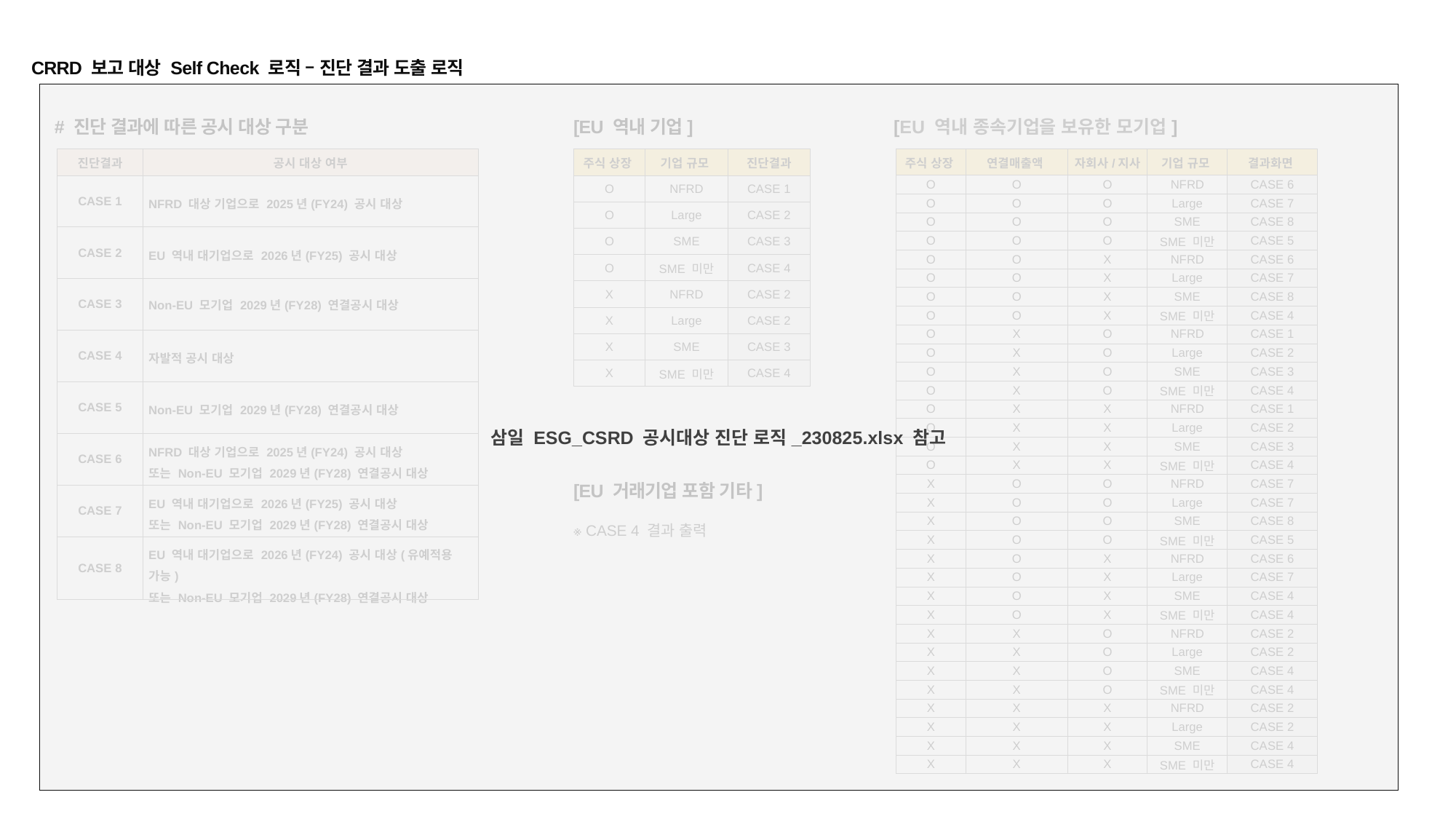

CRRD 보고 대상 Self Check 로직 – 진단 결과 도출 로직
삼일 ESG_CSRD 공시대상 진단 로직_230825.xlsx 참고
# 진단 결과에 따른 공시 대상 구분
[EU 역내 기업]
[EU 역내 종속기업을 보유한 모기업]
| 진단결과 | 공시 대상 여부 |
| --- | --- |
| CASE 1 | NFRD 대상 기업으로 2025년(FY24) 공시 대상 |
| CASE 2 | EU 역내 대기업으로 2026년(FY25) 공시 대상 |
| CASE 3 | Non-EU 모기업 2029년(FY28) 연결공시 대상 |
| CASE 4 | 자발적 공시 대상 |
| CASE 5 | Non-EU 모기업 2029년(FY28) 연결공시 대상 |
| CASE 6 | NFRD 대상 기업으로 2025년(FY24) 공시 대상 또는 Non-EU 모기업 2029년(FY28) 연결공시 대상 |
| CASE 7 | EU 역내 대기업으로 2026년(FY25) 공시 대상 또는 Non-EU 모기업 2029년(FY28) 연결공시 대상 |
| CASE 8 | EU 역내 대기업으로 2026년(FY24) 공시 대상(유예적용 가능) 또는 Non-EU 모기업 2029년(FY28) 연결공시 대상 |
| 주식 상장 | 기업 규모 | 진단결과 |
| --- | --- | --- |
| O | NFRD | CASE 1 |
| O | Large | CASE 2 |
| O | SME | CASE 3 |
| O | SME 미만 | CASE 4 |
| X | NFRD | CASE 2 |
| X | Large | CASE 2 |
| X | SME | CASE 3 |
| X | SME 미만 | CASE 4 |
| 주식 상장 | 연결매출액 | 자회사/지사 | 기업 규모 | 결과화면 |
| --- | --- | --- | --- | --- |
| O | O | O | NFRD | CASE 6 |
| O | O | O | Large | CASE 7 |
| O | O | O | SME | CASE 8 |
| O | O | O | SME 미만 | CASE 5 |
| O | O | X | NFRD | CASE 6 |
| O | O | X | Large | CASE 7 |
| O | O | X | SME | CASE 8 |
| O | O | X | SME 미만 | CASE 4 |
| O | X | O | NFRD | CASE 1 |
| O | X | O | Large | CASE 2 |
| O | X | O | SME | CASE 3 |
| O | X | O | SME 미만 | CASE 4 |
| O | X | X | NFRD | CASE 1 |
| O | X | X | Large | CASE 2 |
| O | X | X | SME | CASE 3 |
| O | X | X | SME 미만 | CASE 4 |
| X | O | O | NFRD | CASE 7 |
| X | O | O | Large | CASE 7 |
| X | O | O | SME | CASE 8 |
| X | O | O | SME 미만 | CASE 5 |
| X | O | X | NFRD | CASE 6 |
| X | O | X | Large | CASE 7 |
| X | O | X | SME | CASE 4 |
| X | O | X | SME 미만 | CASE 4 |
| X | X | O | NFRD | CASE 2 |
| X | X | O | Large | CASE 2 |
| X | X | O | SME | CASE 4 |
| X | X | O | SME 미만 | CASE 4 |
| X | X | X | NFRD | CASE 2 |
| X | X | X | Large | CASE 2 |
| X | X | X | SME | CASE 4 |
| X | X | X | SME 미만 | CASE 4 |
[EU 거래기업 포함 기타]
※ CASE 4 결과 출력